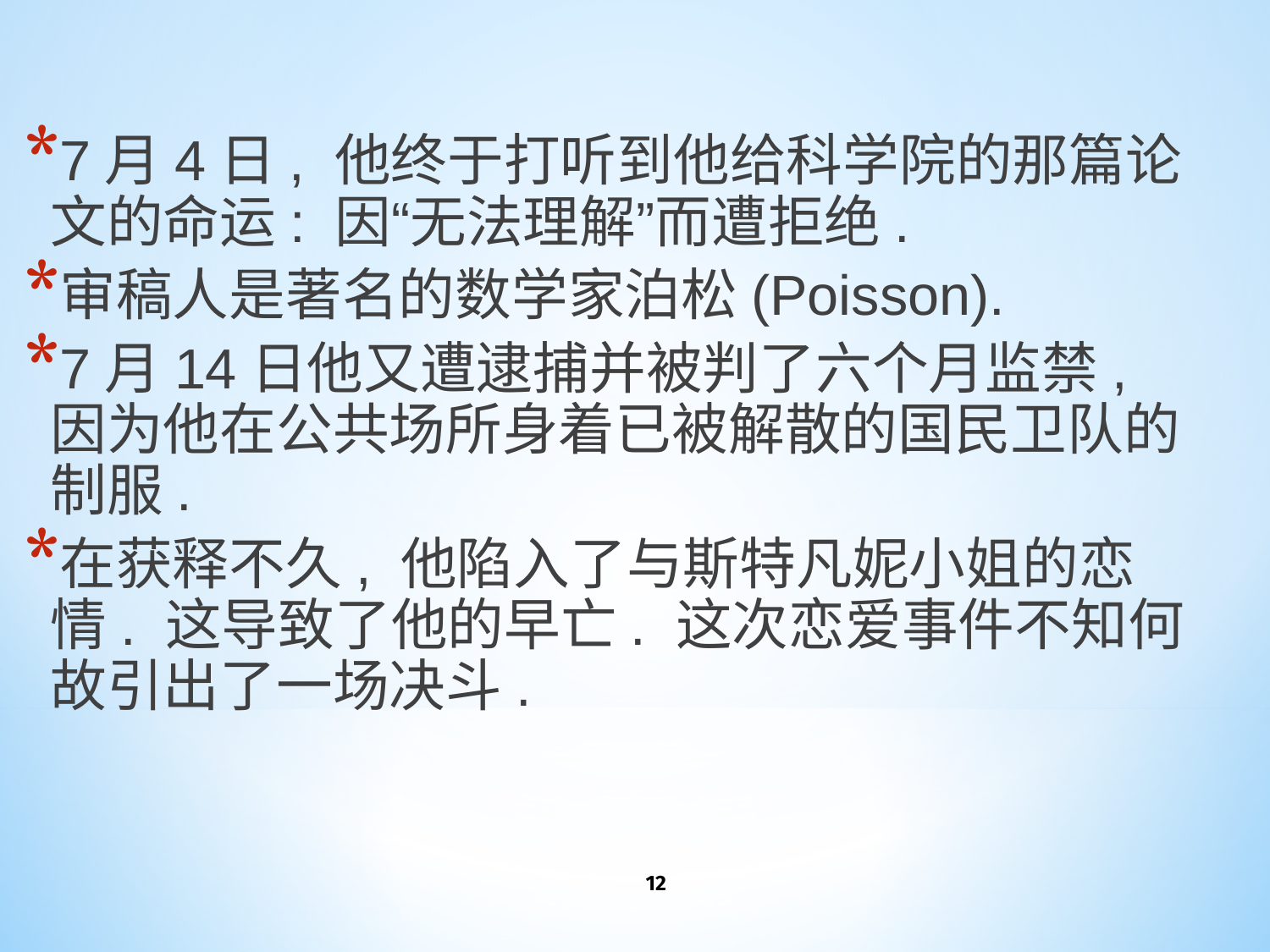

7月4日, 他终于打听到他给科学院的那篇论文的命运: 因“无法理解”而遭拒绝.
审稿人是著名的数学家泊松(Poisson).
7月14日他又遭逮捕并被判了六个月监禁, 因为他在公共场所身着已被解散的国民卫队的制服.
在获释不久, 他陷入了与斯特凡妮小姐的恋情. 这导致了他的早亡. 这次恋爱事件不知何故引出了一场决斗.
12